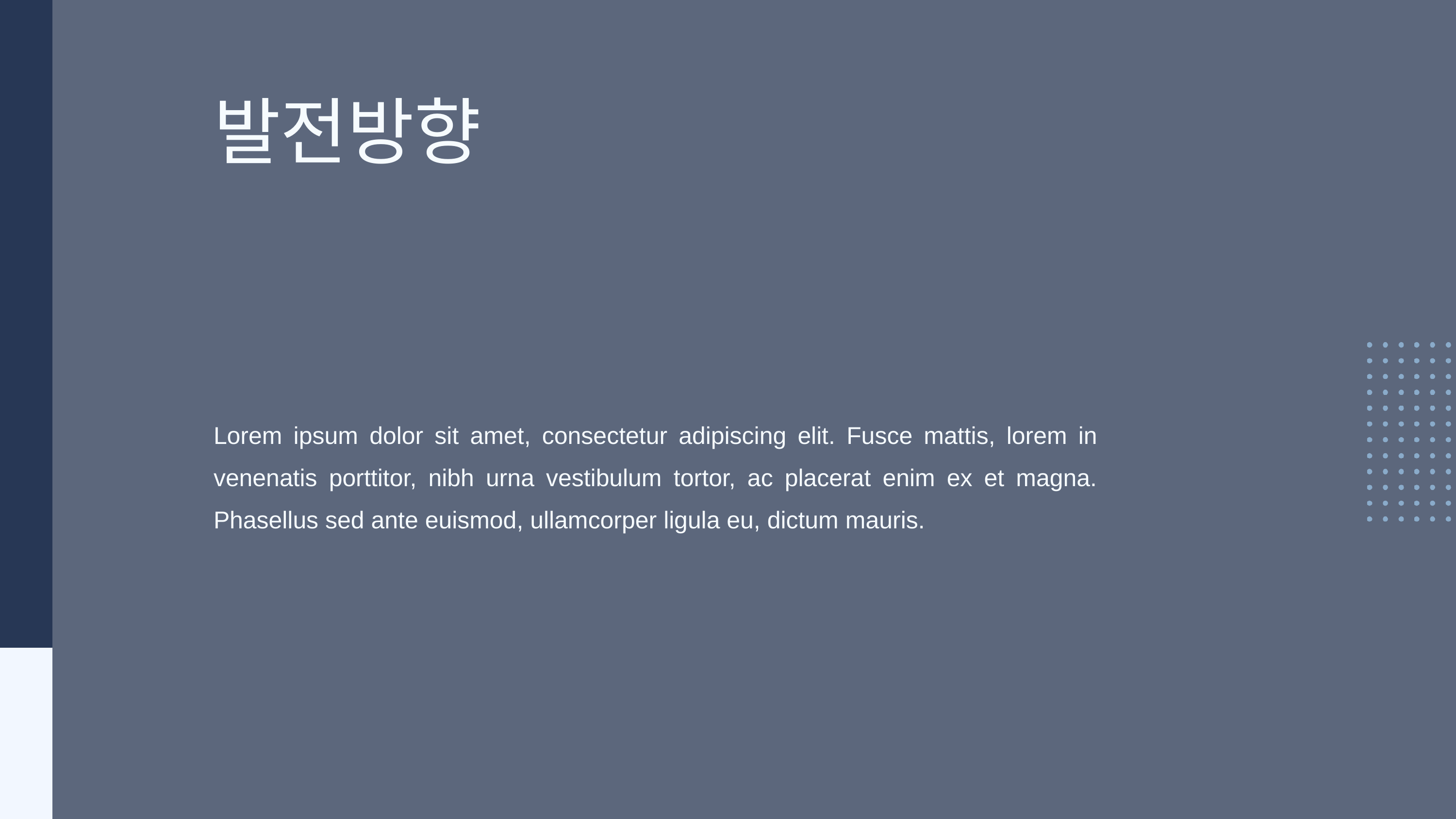

발전방향

Lorem ipsum dolor sit amet, consectetur adipiscing elit. Fusce mattis, lorem in venenatis porttitor, nibh urna vestibulum tortor, ac placerat enim ex et magna. Phasellus sed ante euismod, ullamcorper ligula eu, dictum mauris.